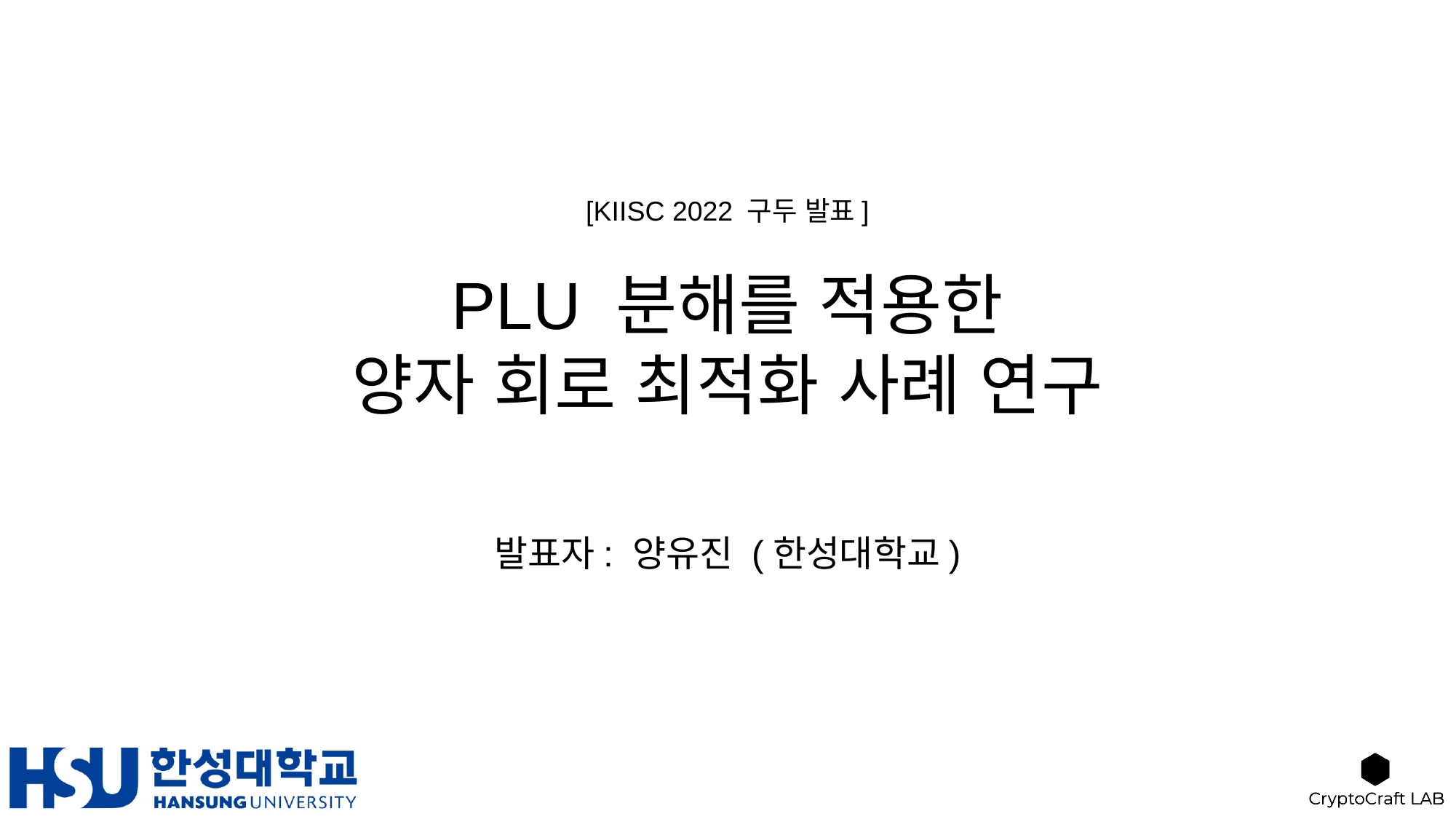

[KIISC 2022 구두 발표]
# PLU 분해를 적용한 양자 회로 최적화 사례 연구
발표자: 양유진 (한성대학교)